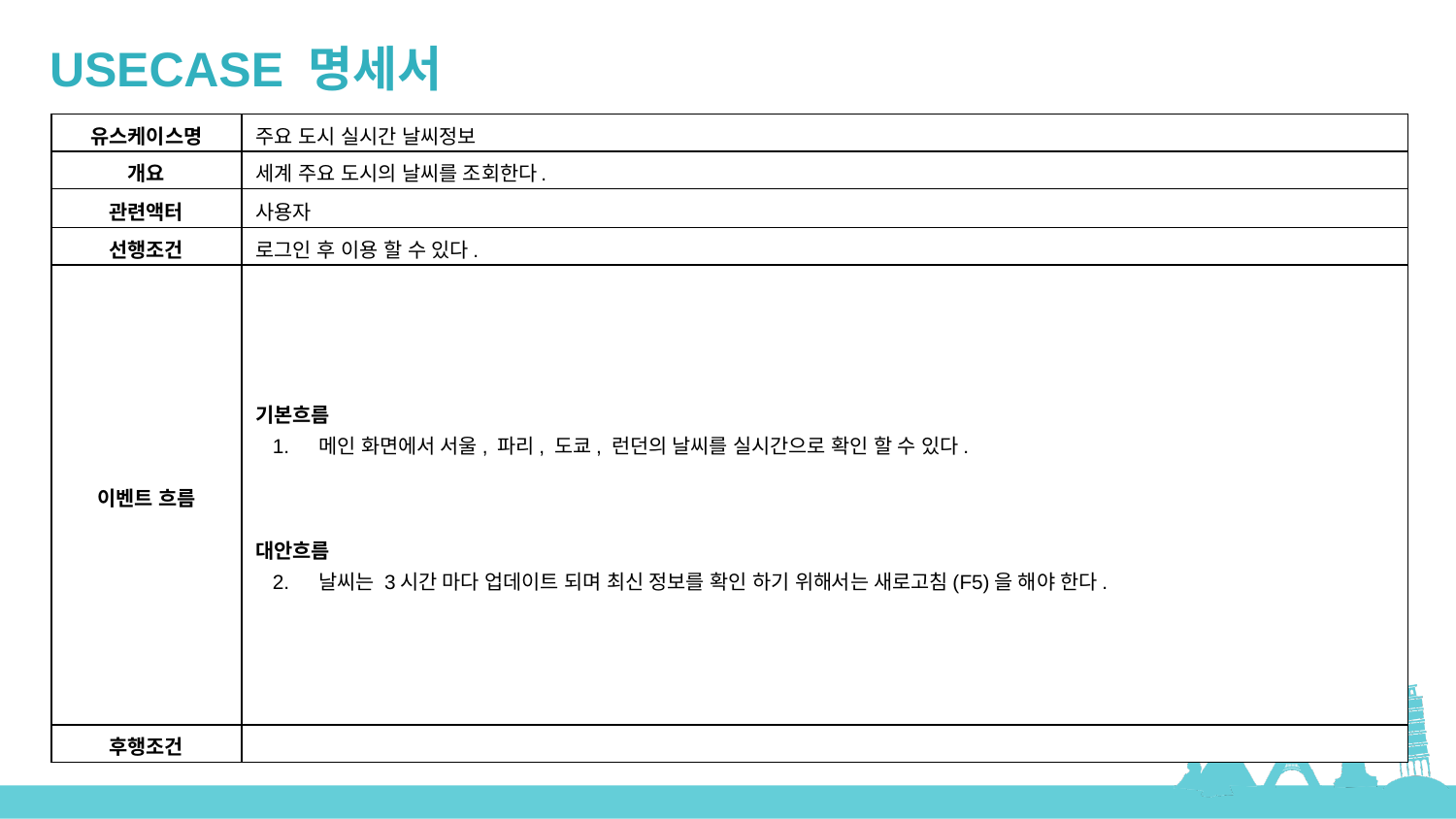

USECASE 명세서
| 유스케이스명 | 주요 도시 실시간 날씨정보 |
| --- | --- |
| 개요 | 세계 주요 도시의 날씨를 조회한다. |
| 관련액터 | 사용자 |
| 선행조건 | 로그인 후 이용 할 수 있다. |
| 이벤트 흐름 | 기본흐름 메인 화면에서 서울, 파리, 도쿄, 런던의 날씨를 실시간으로 확인 할 수 있다. 대안흐름 날씨는 3시간 마다 업데이트 되며 최신 정보를 확인 하기 위해서는 새로고침(F5)을 해야 한다. |
| 후행조건 |  |